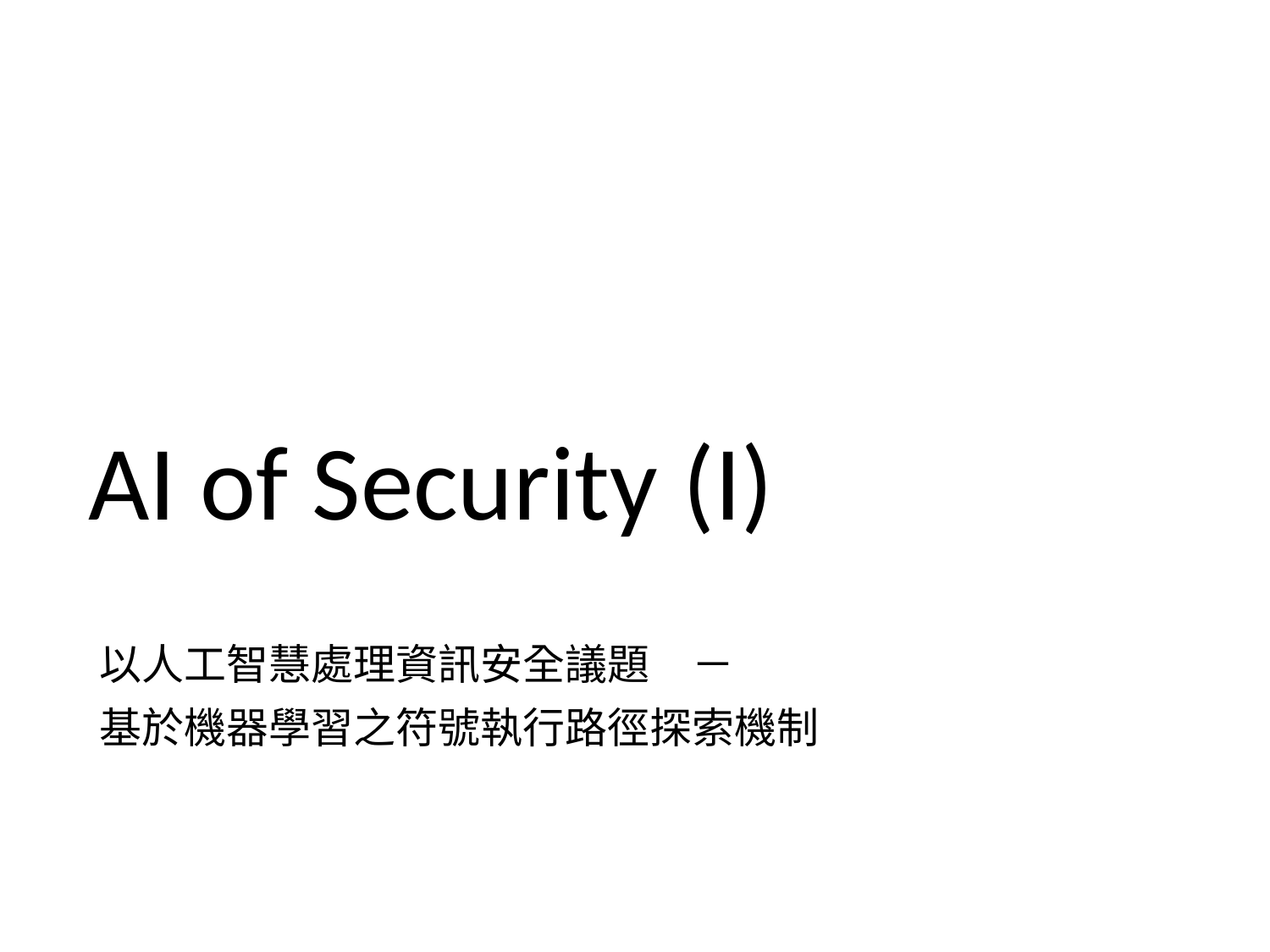

# AI of Security (I)
以人工智慧處理資訊安全議題　－
基於機器學習之符號執行路徑探索機制